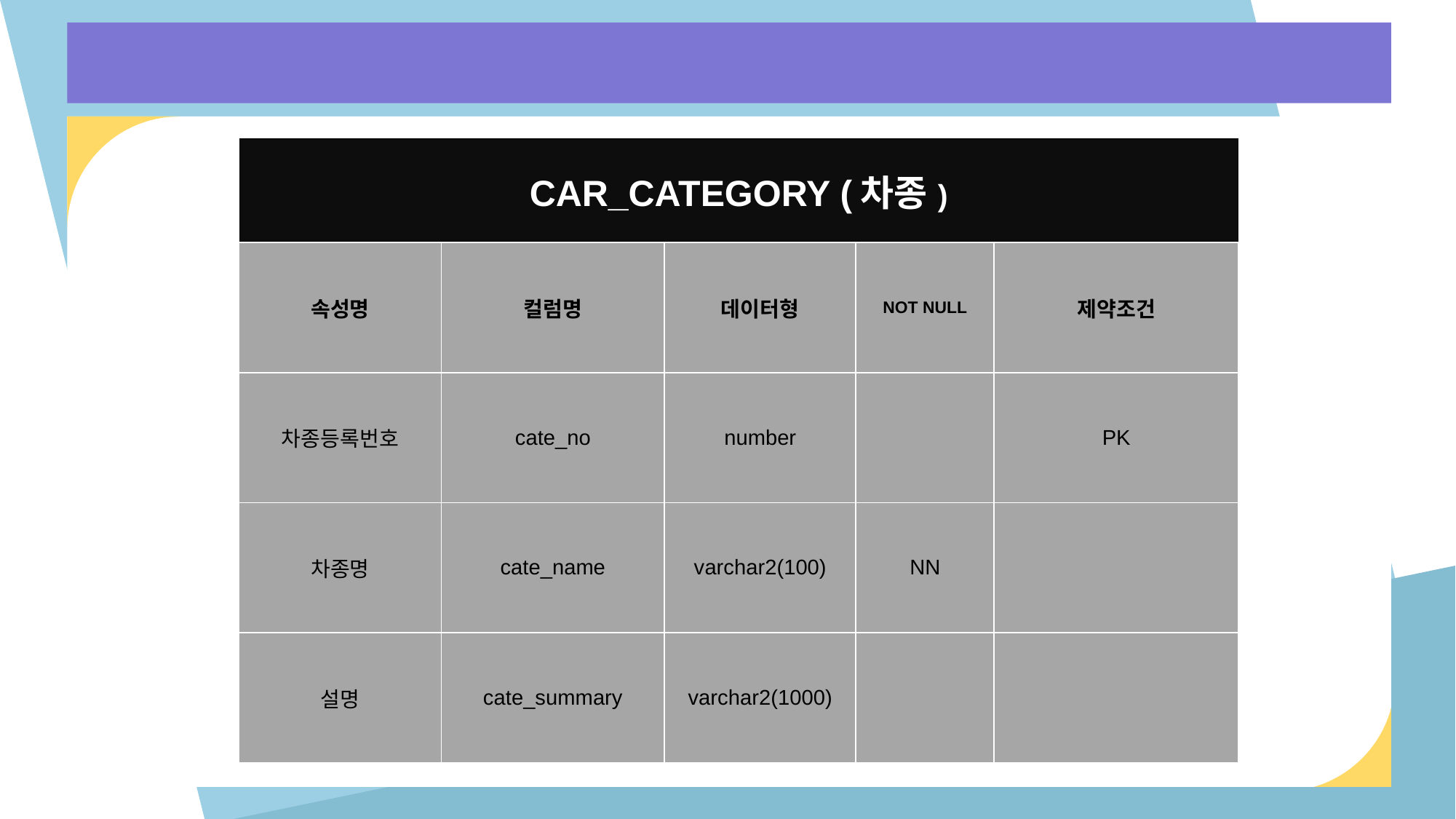

| CAR\_CATEGORY (차종) |  |  |  |  |
| --- | --- | --- | --- | --- |
| 속성명 | 컬럼명 | 데이터형 | NOT NULL | 제약조건 |
| 차종등록번호 | cate\_no | number |  | PK |
| 차종명 | cate\_name | varchar2(100) | NN |  |
| 설명 | cate\_summary | varchar2(1000) |  |  |